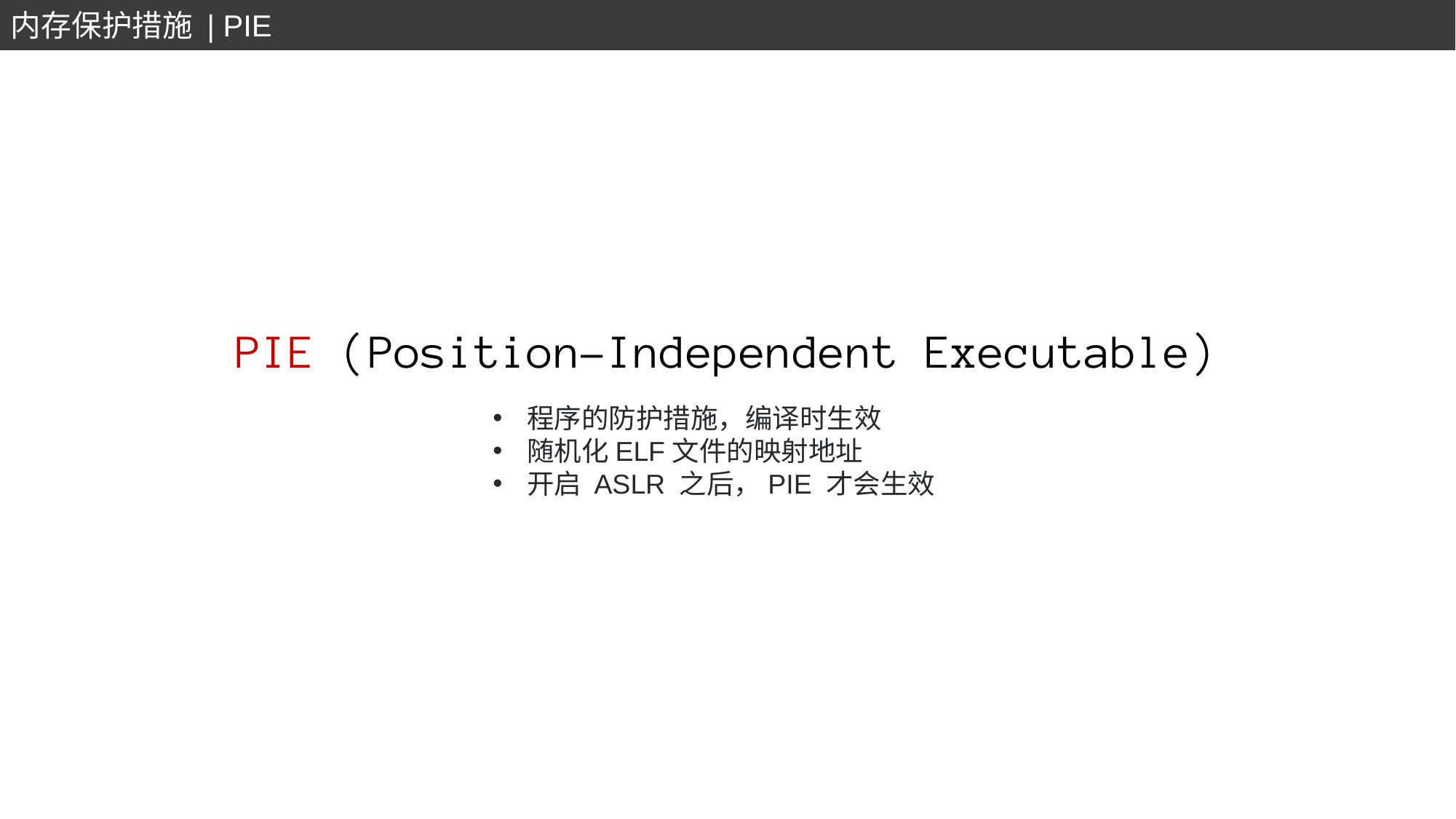

内存保护措施 | PIE
PIE (Position-Independent Executable)
程序的防护措施，编译时生效
随机化ELF文件的映射地址
开启 ASLR 之后，PIE 才会生效